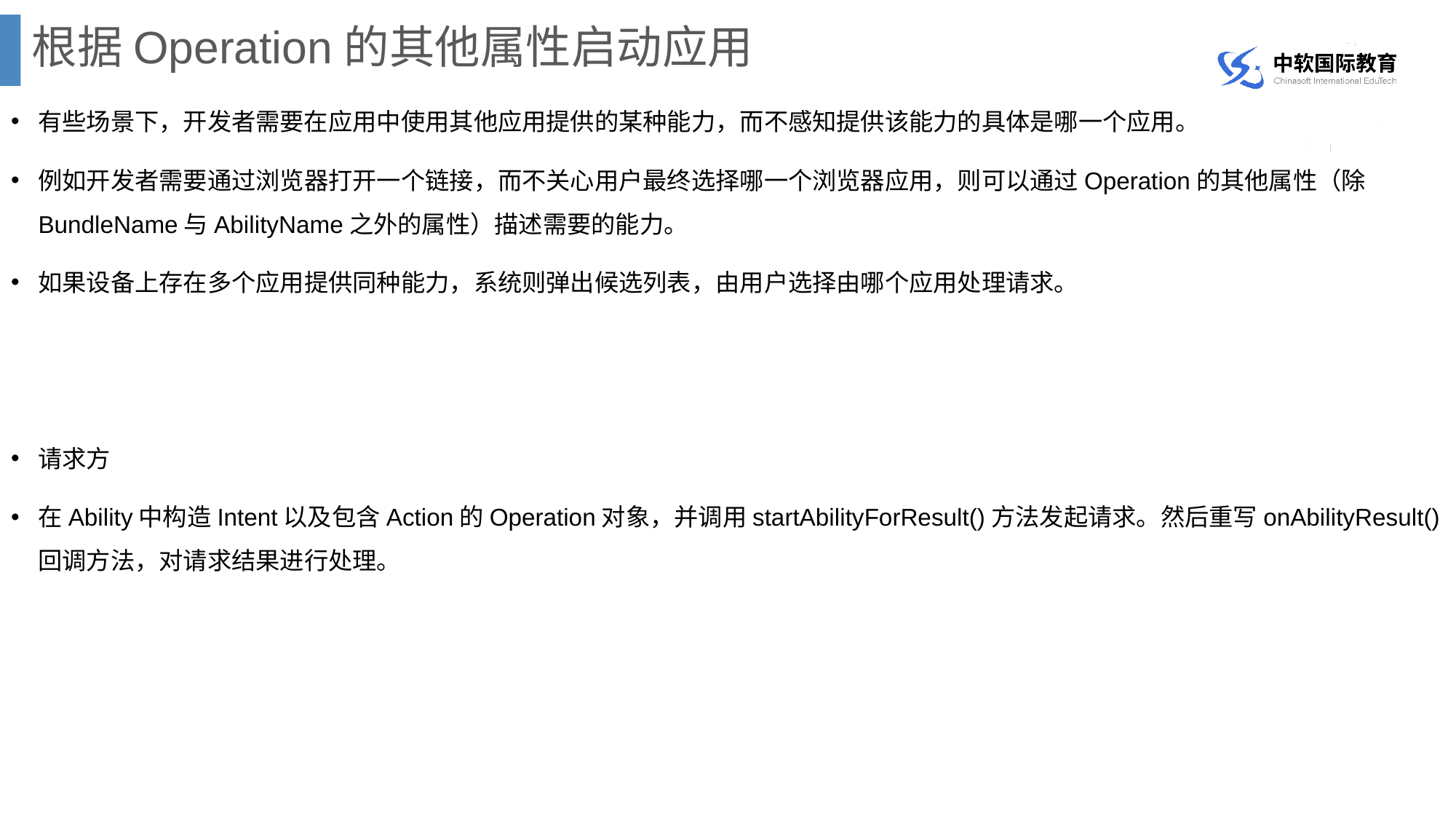

# 根据Operation的其他属性启动应用
有些场景下，开发者需要在应用中使用其他应用提供的某种能力，而不感知提供该能力的具体是哪一个应用。
例如开发者需要通过浏览器打开一个链接，而不关心用户最终选择哪一个浏览器应用，则可以通过Operation的其他属性（除BundleName与AbilityName之外的属性）描述需要的能力。
如果设备上存在多个应用提供同种能力，系统则弹出候选列表，由用户选择由哪个应用处理请求。

请求方
在Ability中构造Intent以及包含Action的Operation对象，并调用startAbilityForResult()方法发起请求。然后重写onAbilityResult()回调方法，对请求结果进行处理。